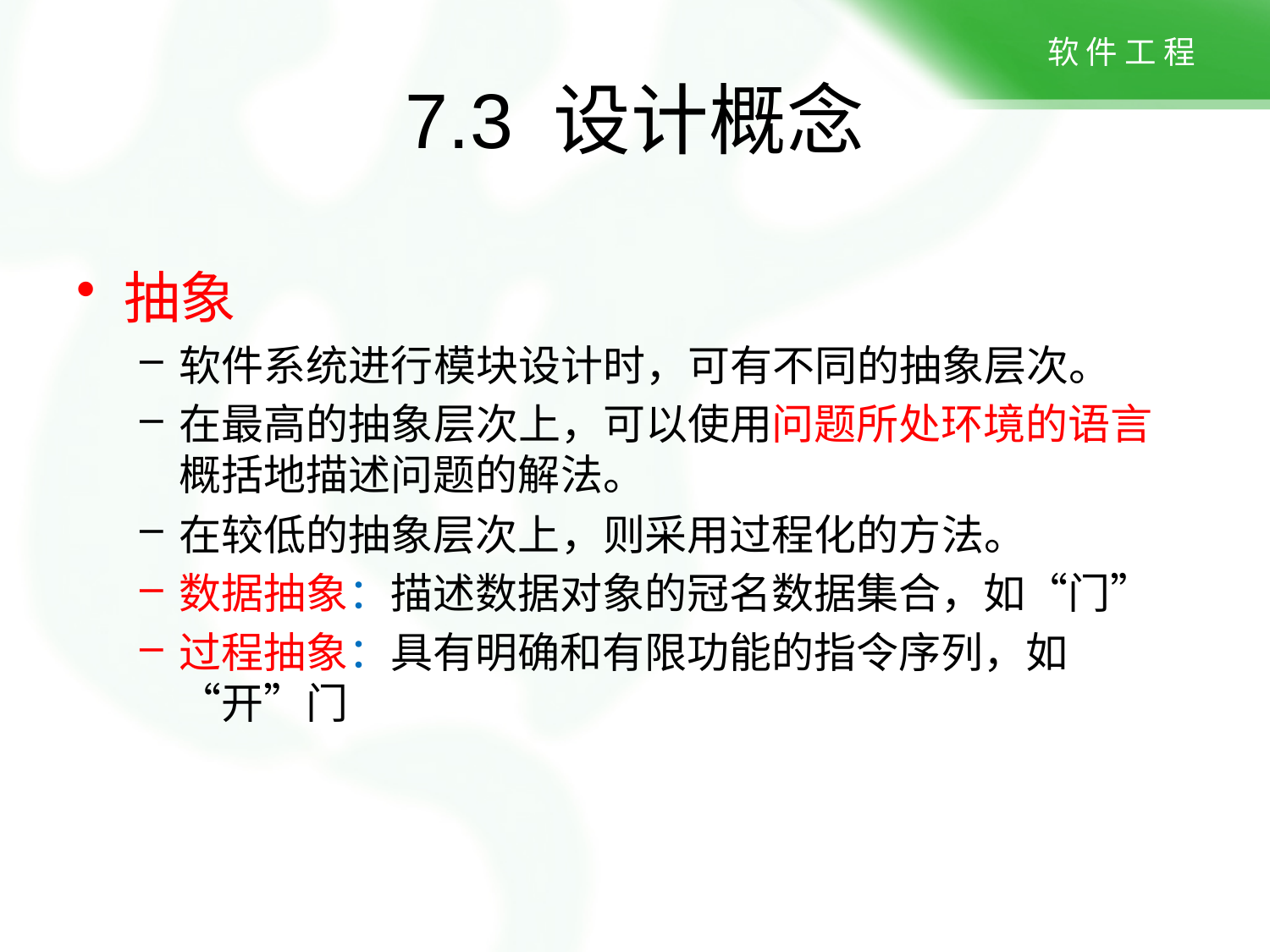

7.3 设计概念
抽象
软件系统进行模块设计时，可有不同的抽象层次。
在最高的抽象层次上，可以使用问题所处环境的语言概括地描述问题的解法。
在较低的抽象层次上，则采用过程化的方法。
数据抽象：描述数据对象的冠名数据集合，如“门”
过程抽象：具有明确和有限功能的指令序列，如“开”门